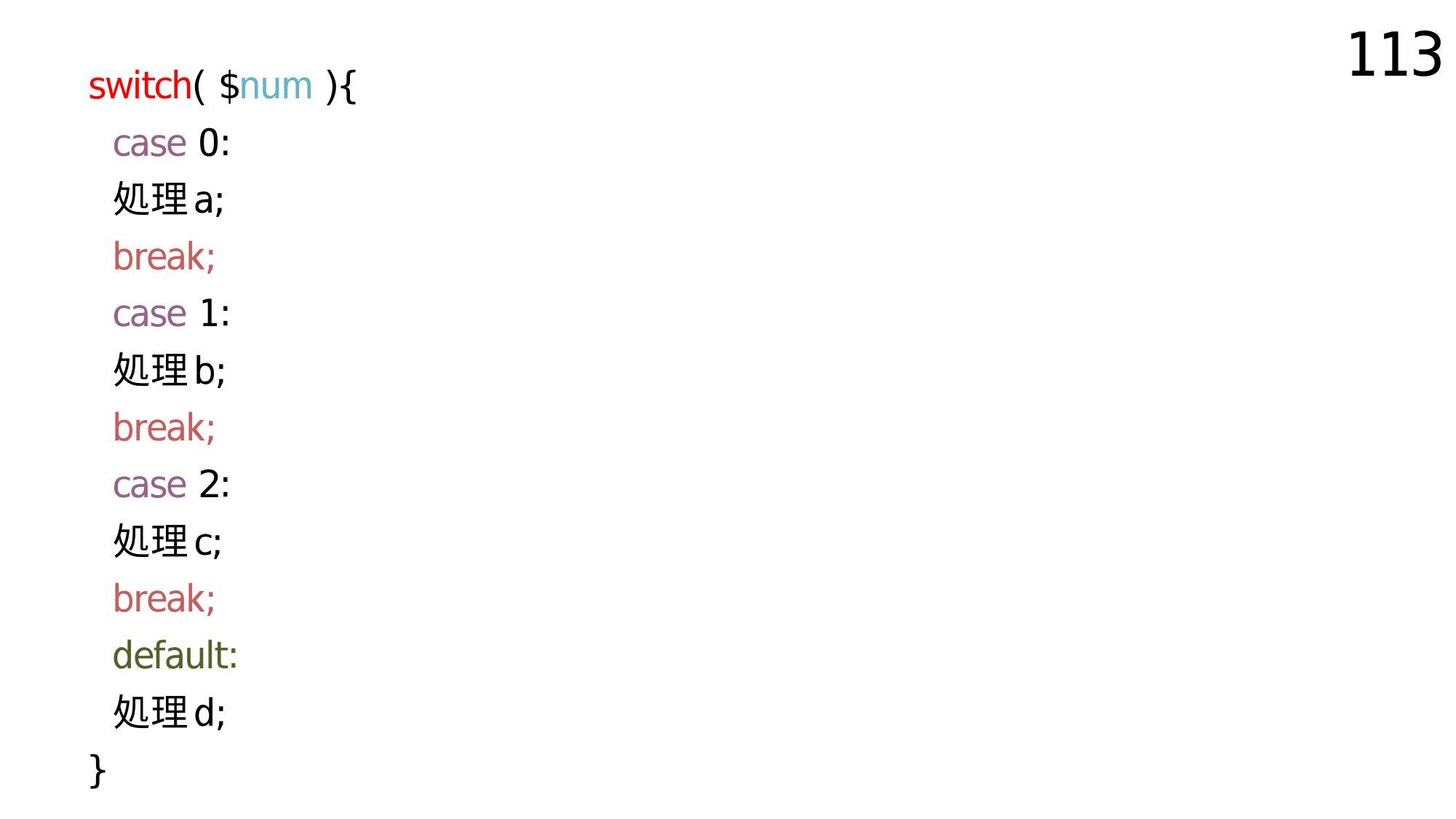

113
switch( $num ){
	case 0:
		処理a;
		break;
	case 1:
		処理b;
		break;
	case 2:
		処理c;
		break;
	default:
		処理d;
}